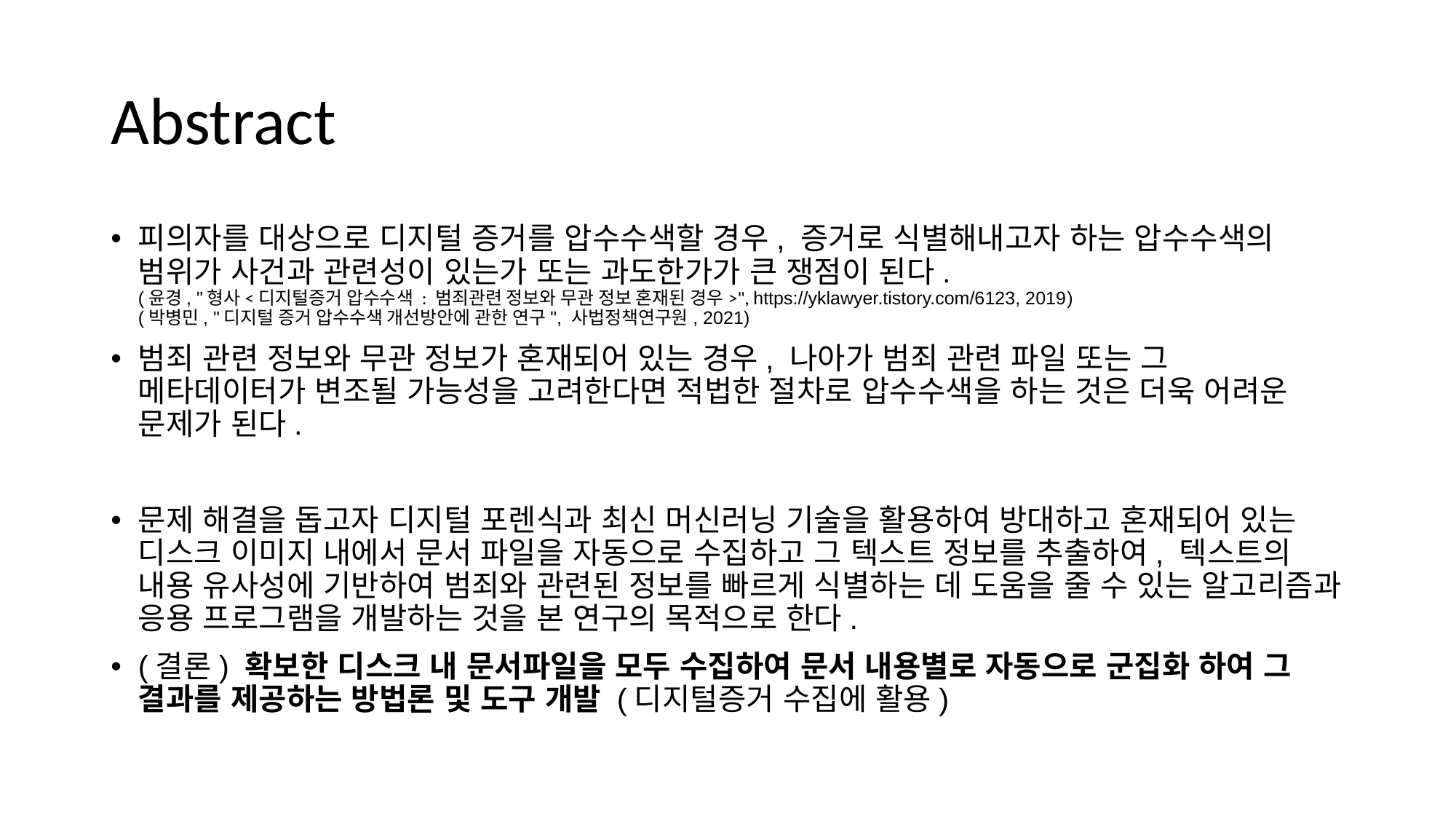

# Abstract
피의자를 대상으로 디지털 증거를 압수수색할 경우, 증거로 식별해내고자 하는 압수수색의 범위가 사건과 관련성이 있는가 또는 과도한가가 큰 쟁점이 된다.
(윤경, "형사<디지털증거 압수수색 : 범죄관련 정보와 무관 정보 혼재된 경우>", https://yklawyer.tistory.com/6123, 2019)
(박병민, "디지털 증거 압수수색 개선방안에 관한 연구", 사법정책연구원, 2021)
범죄 관련 정보와 무관 정보가 혼재되어 있는 경우, 나아가 범죄 관련 파일 또는 그 메타데이터가 변조될 가능성을 고려한다면 적법한 절차로 압수수색을 하는 것은 더욱 어려운 문제가 된다.

문제 해결을 돕고자 디지털 포렌식과 최신 머신러닝 기술을 활용하여 방대하고 혼재되어 있는 디스크 이미지 내에서 문서 파일을 자동으로 수집하고 그 텍스트 정보를 추출하여, 텍스트의 내용 유사성에 기반하여 범죄와 관련된 정보를 빠르게 식별하는 데 도움을 줄 수 있는 알고리즘과 응용 프로그램을 개발하는 것을 본 연구의 목적으로 한다.
(결론) 확보한 디스크 내 문서파일을 모두 수집하여 문서 내용별로 자동으로 군집화 하여 그 결과를 제공하는 방법론 및 도구 개발 (디지털증거 수집에 활용)